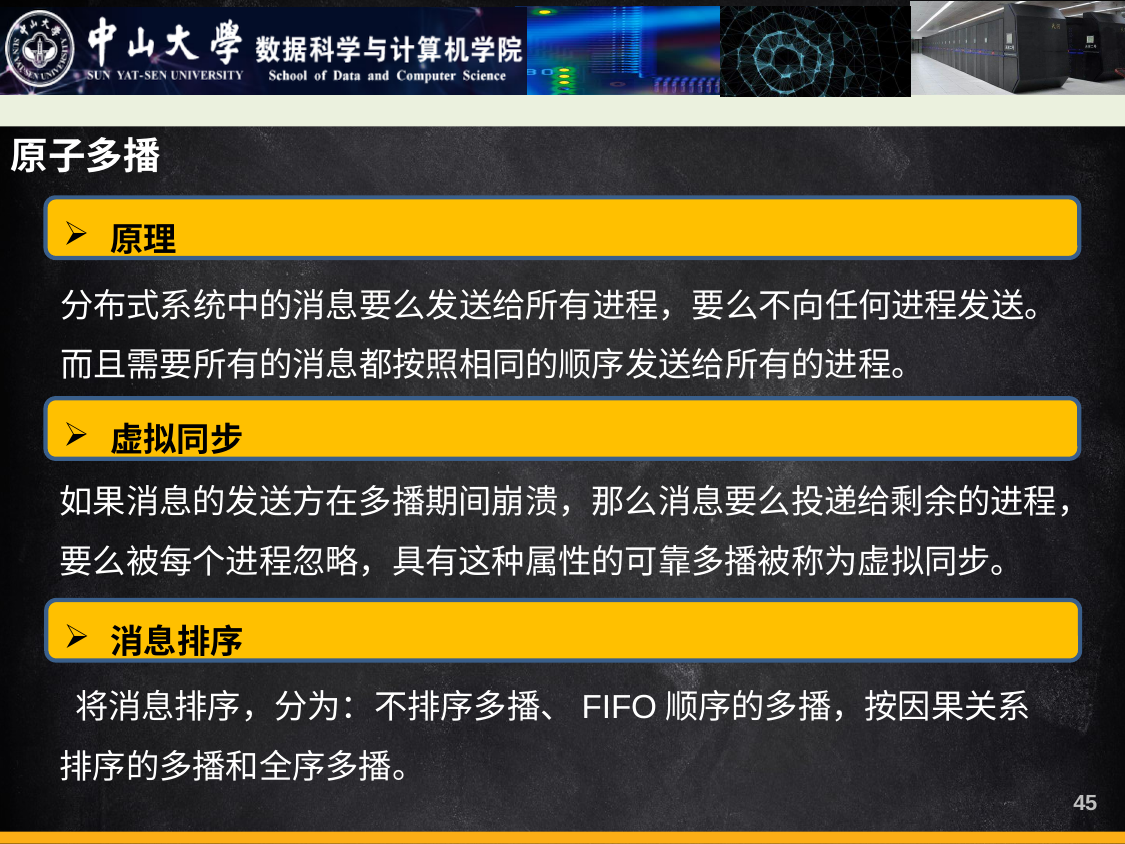

原子多播
原理
分布式系统中的消息要么发送给所有进程，要么不向任何进程发送。而且需要所有的消息都按照相同的顺序发送给所有的进程。

虚拟同步
如果消息的发送方在多播期间崩溃，那么消息要么投递给剩余的进程，要么被每个进程忽略，具有这种属性的可靠多播被称为虚拟同步。

消息排序
 将消息排序，分为：不排序多播、FIFO顺序的多播，按因果关系排序的多播和全序多播。